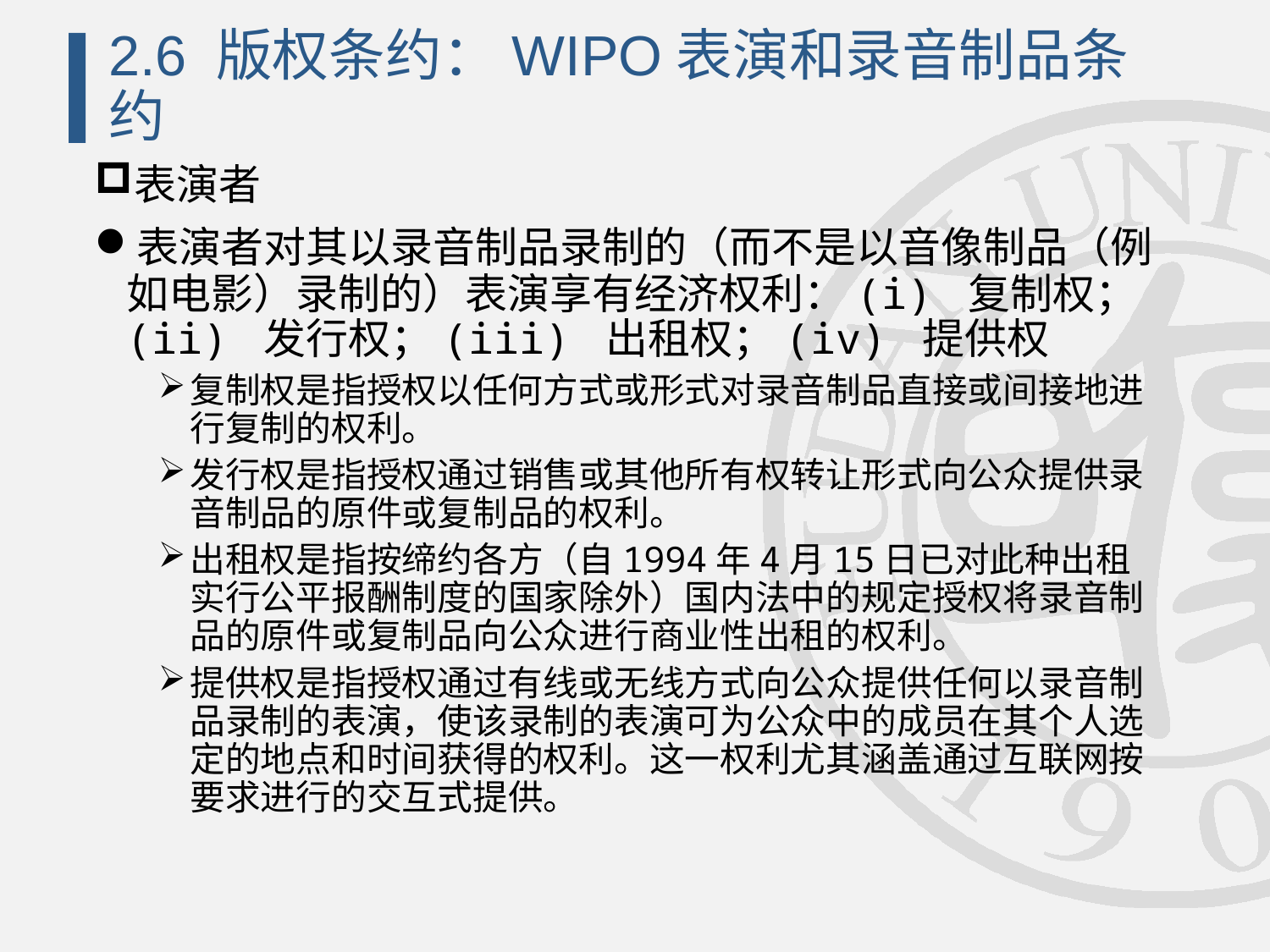

# 2.6 版权条约：WIPO表演和录音制品条约
表演者
表演者对其以录音制品录制的（而不是以音像制品（例如电影）录制的）表演享有经济权利：(i) 复制权；(ii) 发行权；(iii) 出租权；(iv) 提供权
复制权是指授权以任何方式或形式对录音制品直接或间接地进行复制的权利。
发行权是指授权通过销售或其他所有权转让形式向公众提供录音制品的原件或复制品的权利。
出租权是指按缔约各方（自1994年4月15日已对此种出租实行公平报酬制度的国家除外）国内法中的规定授权将录音制品的原件或复制品向公众进行商业性出租的权利。
提供权是指授权通过有线或无线方式向公众提供任何以录音制品录制的表演，使该录制的表演可为公众中的成员在其个人选定的地点和时间获得的权利。这一权利尤其涵盖通过互联网按要求进行的交互式提供。